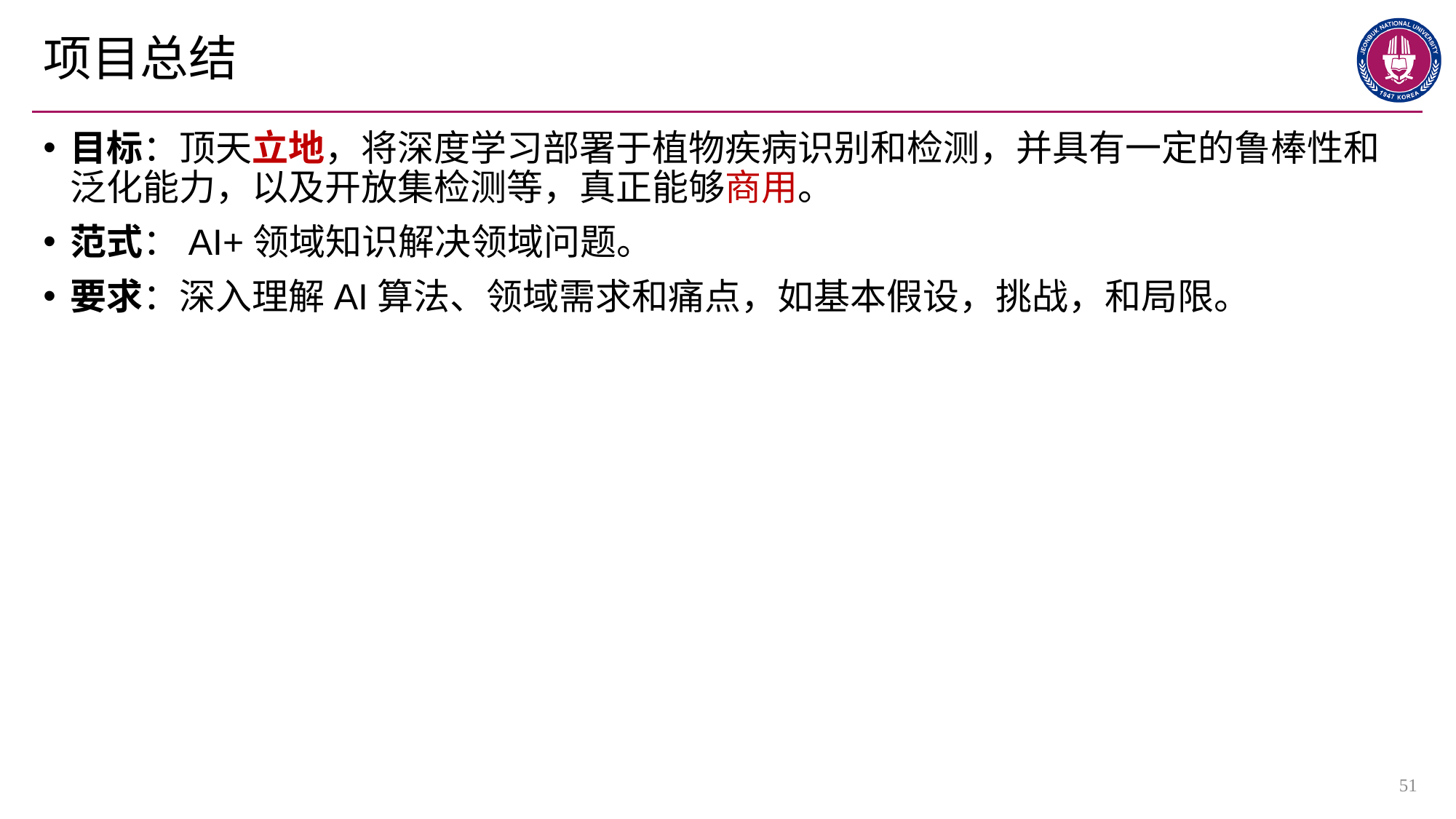

# 项目总结
目标：顶天立地，将深度学习部署于植物疾病识别和检测，并具有一定的鲁棒性和泛化能力，以及开放集检测等，真正能够商用。
范式：AI+领域知识解决领域问题。
要求：深入理解AI算法、领域需求和痛点，如基本假设，挑战，和局限。
51